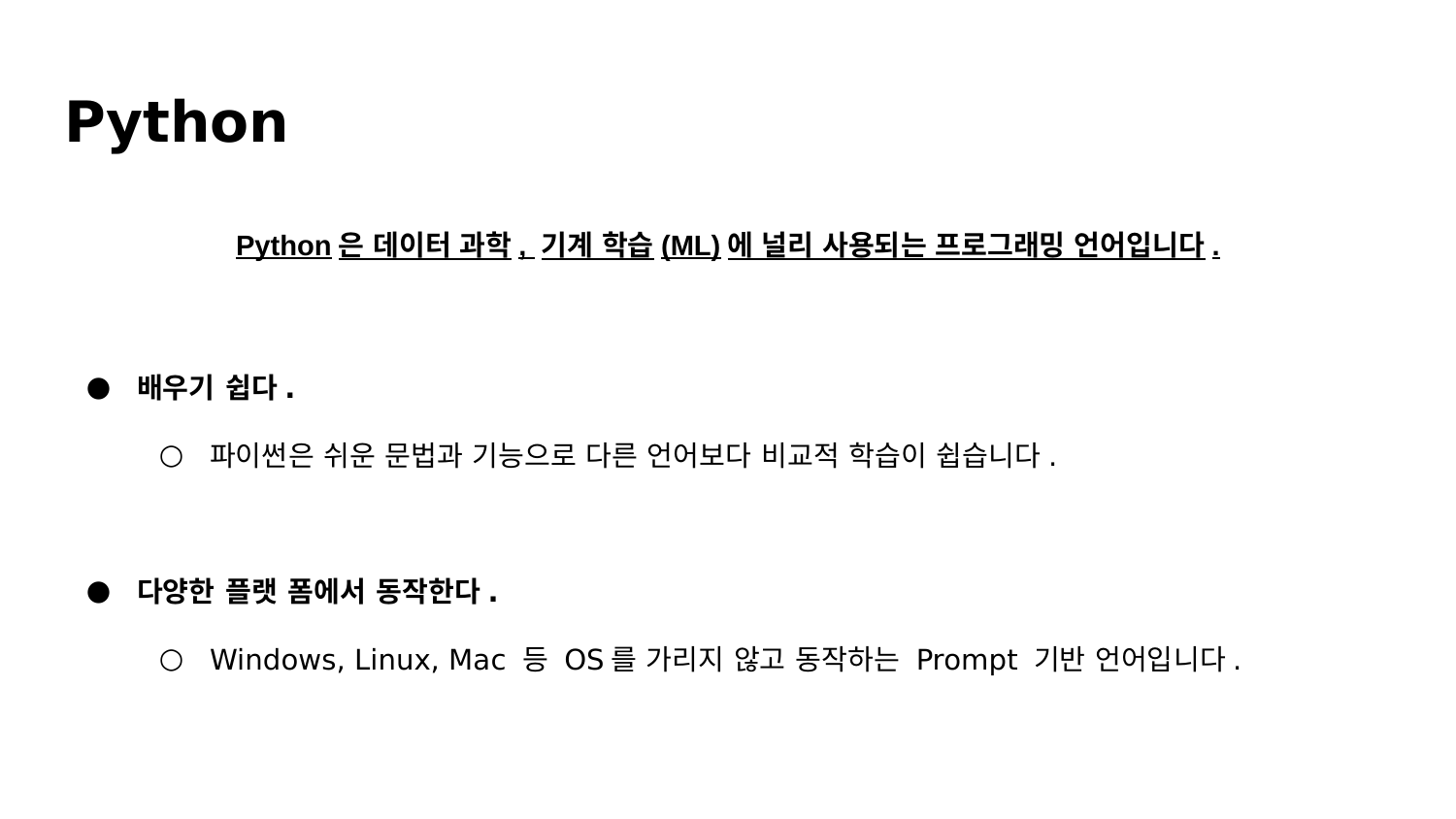

# Python
Python은 데이터 과학, 기계 학습(ML)에 널리 사용되는 프로그래밍 언어입니다.
배우기 쉽다.
파이썬은 쉬운 문법과 기능으로 다른 언어보다 비교적 학습이 쉽습니다.

다양한 플랫 폼에서 동작한다.
Windows, Linux, Mac 등 OS를 가리지 않고 동작하는 Prompt 기반 언어입니다.